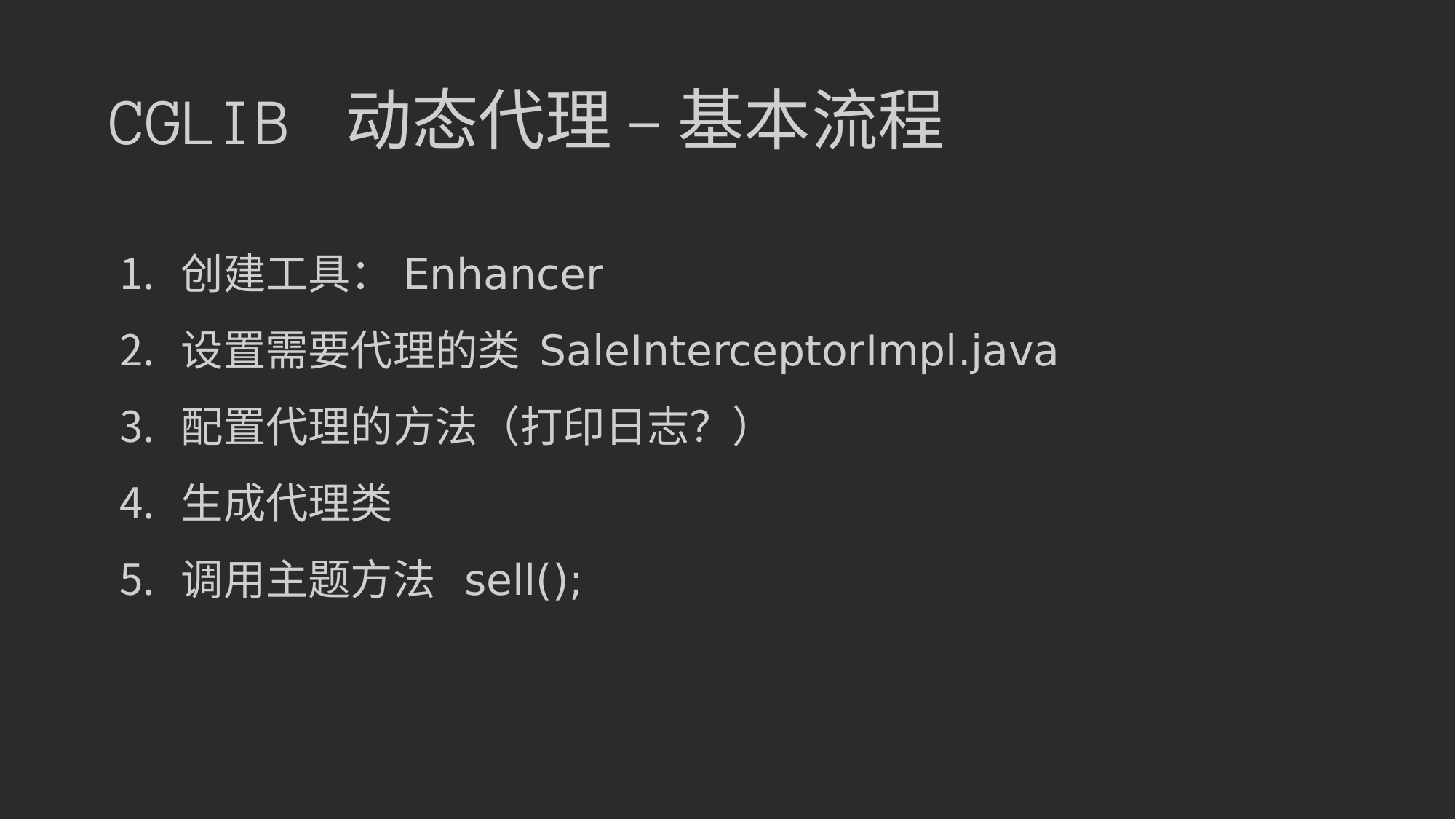

# CGLIB 动态代理 – 基本流程
创建工具：Enhancer
设置需要代理的类 SaleInterceptorImpl.java
配置代理的方法（打印日志？）
生成代理类
调用主题方法  sell();